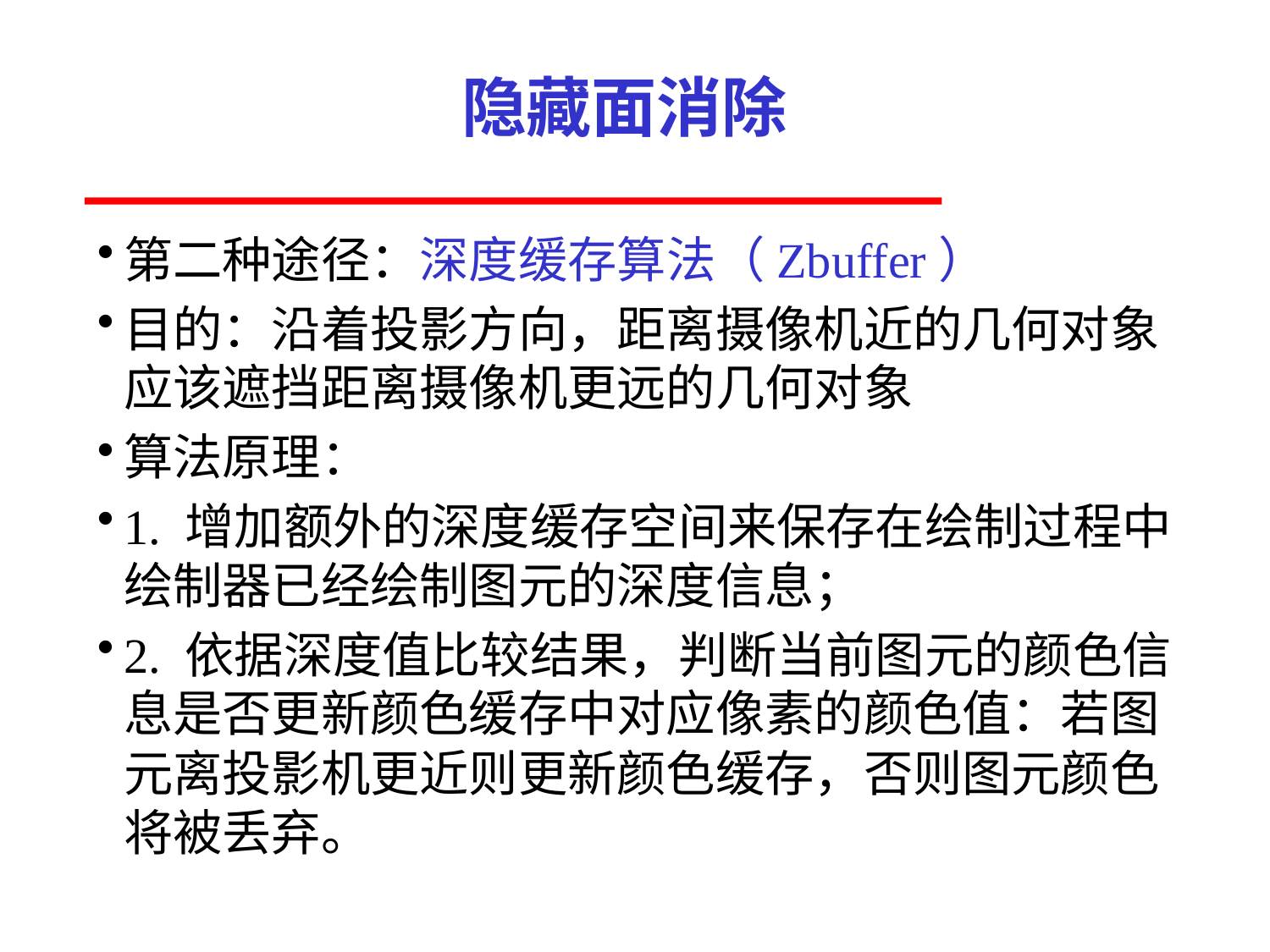

# 隐藏面消除
第二种途径：深度缓存算法（Zbuffer）
目的：沿着投影方向，距离摄像机近的几何对象应该遮挡距离摄像机更远的几何对象
算法原理：
1. 增加额外的深度缓存空间来保存在绘制过程中绘制器已经绘制图元的深度信息；
2. 依据深度值比较结果，判断当前图元的颜色信息是否更新颜色缓存中对应像素的颜色值：若图元离投影机更近则更新颜色缓存，否则图元颜色将被丢弃。